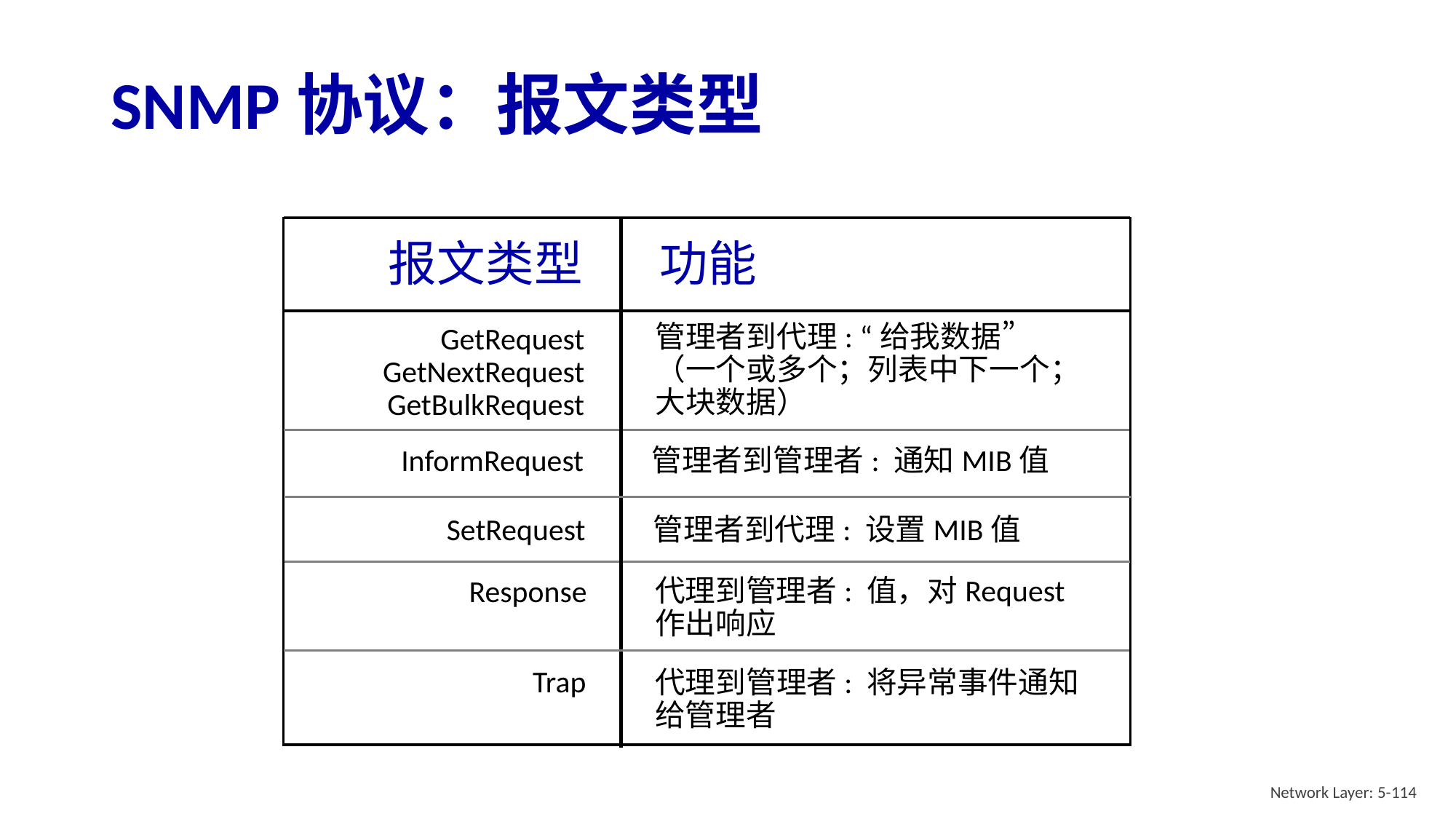

# SNMP协议：报文类型

报文类型
功能
管理者到代理: “给我数据”
（一个或多个；列表中下一个；大块数据）
GetRequest
GetNextRequest
GetBulkRequest
SetRequest
管理者到代理: 设置MIB值
Response
代理到管理者: 值，对Request作出响应
Trap
代理到管理者: 将异常事件通知给管理者
InformRequest
管理者到管理者: 通知MIB值
Network Layer: 5-114